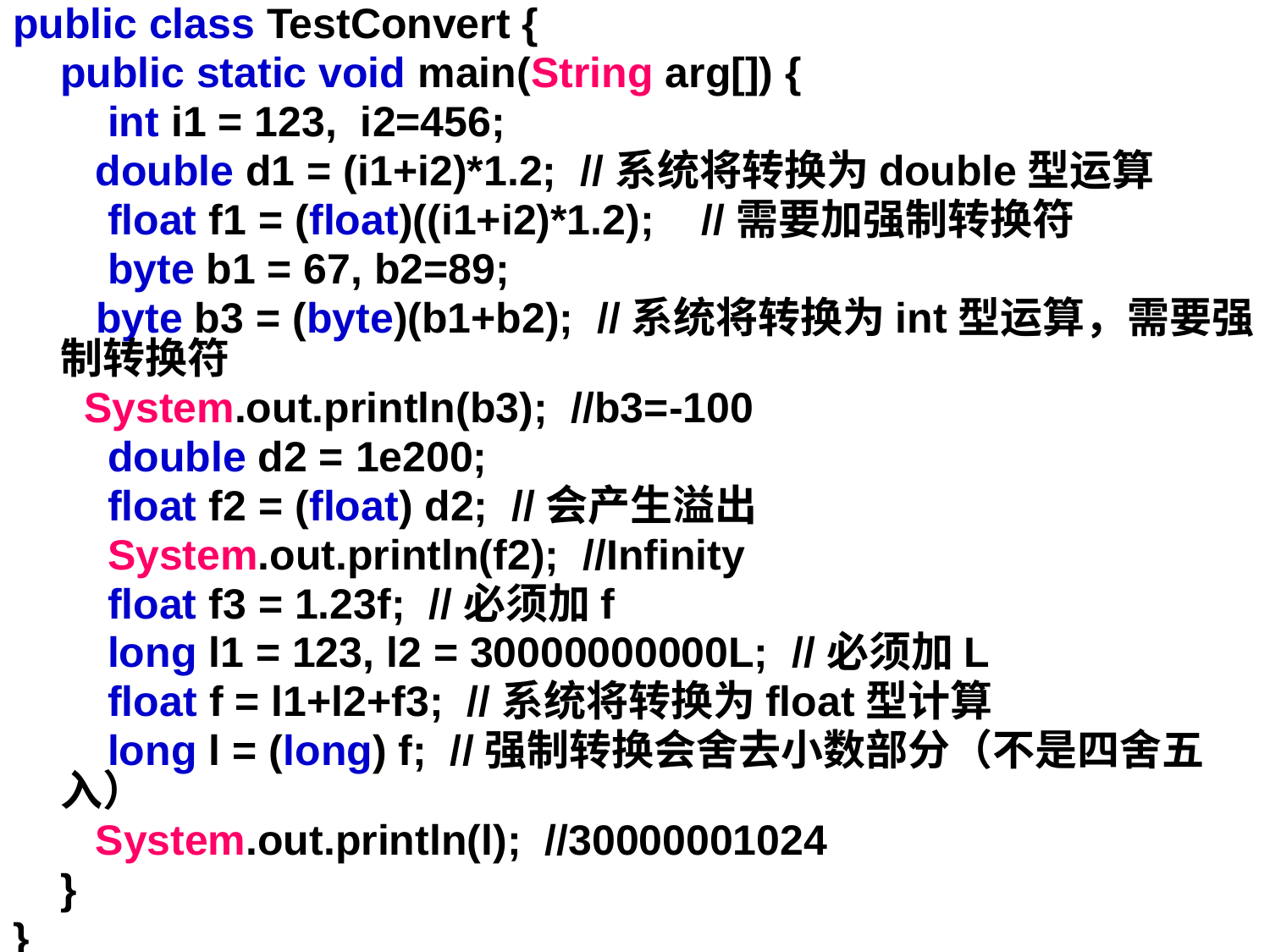

public class TestConvert {
    public static void main(String arg[]) {
        int i1 = 123,  i2=456;
       double d1 = (i1+i2)*1.2;  //系统将转换为double型运算
        float f1 = (float)((i1+i2)*1.2);    //需要加强制转换符
        byte b1 = 67, b2=89;
	   byte b3 = (byte)(b1+b2);  //系统将转换为int型运算，需要强制转换符
	  System.out.println(b3);  //b3=-100
        double d2 = 1e200;
        float f2 = (float) d2;  //会产生溢出
        System.out.println(f2);  //Infinity
        float f3 = 1.23f;  //必须加f
        long l1 = 123, l2 = 30000000000L;  //必须加L
	    float f = l1+l2+f3;  //系统将转换为float型计算
        long l = (long) f;  //强制转换会舍去小数部分（不是四舍五入）
       System.out.println(l);  //30000001024
    }
}